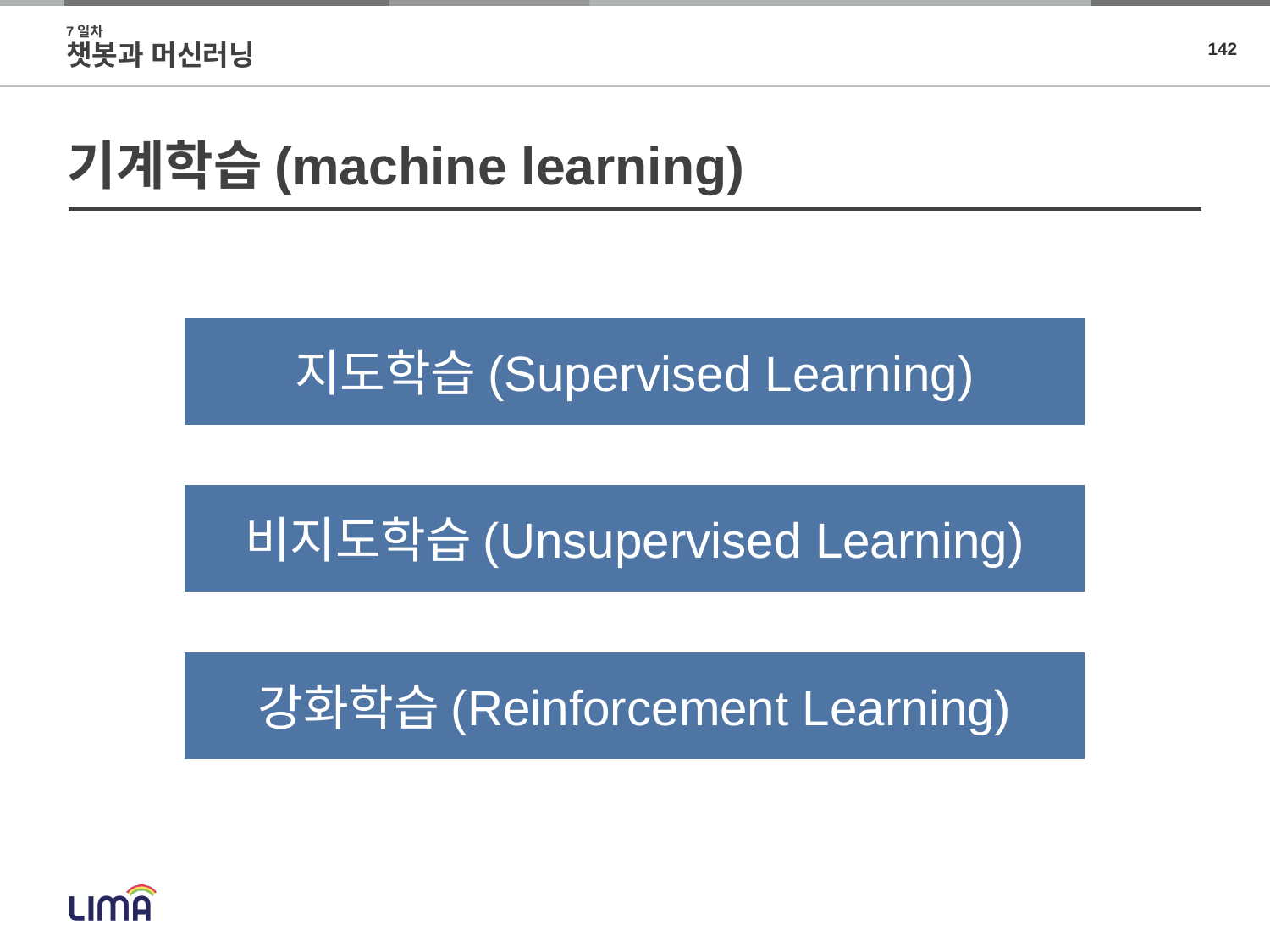

7일차
챗봇과 머신러닝
# 기계학습(machine learning)
지도학습(Supervised Learning)
비지도학습(Unsupervised Learning)
강화학습(Reinforcement Learning)